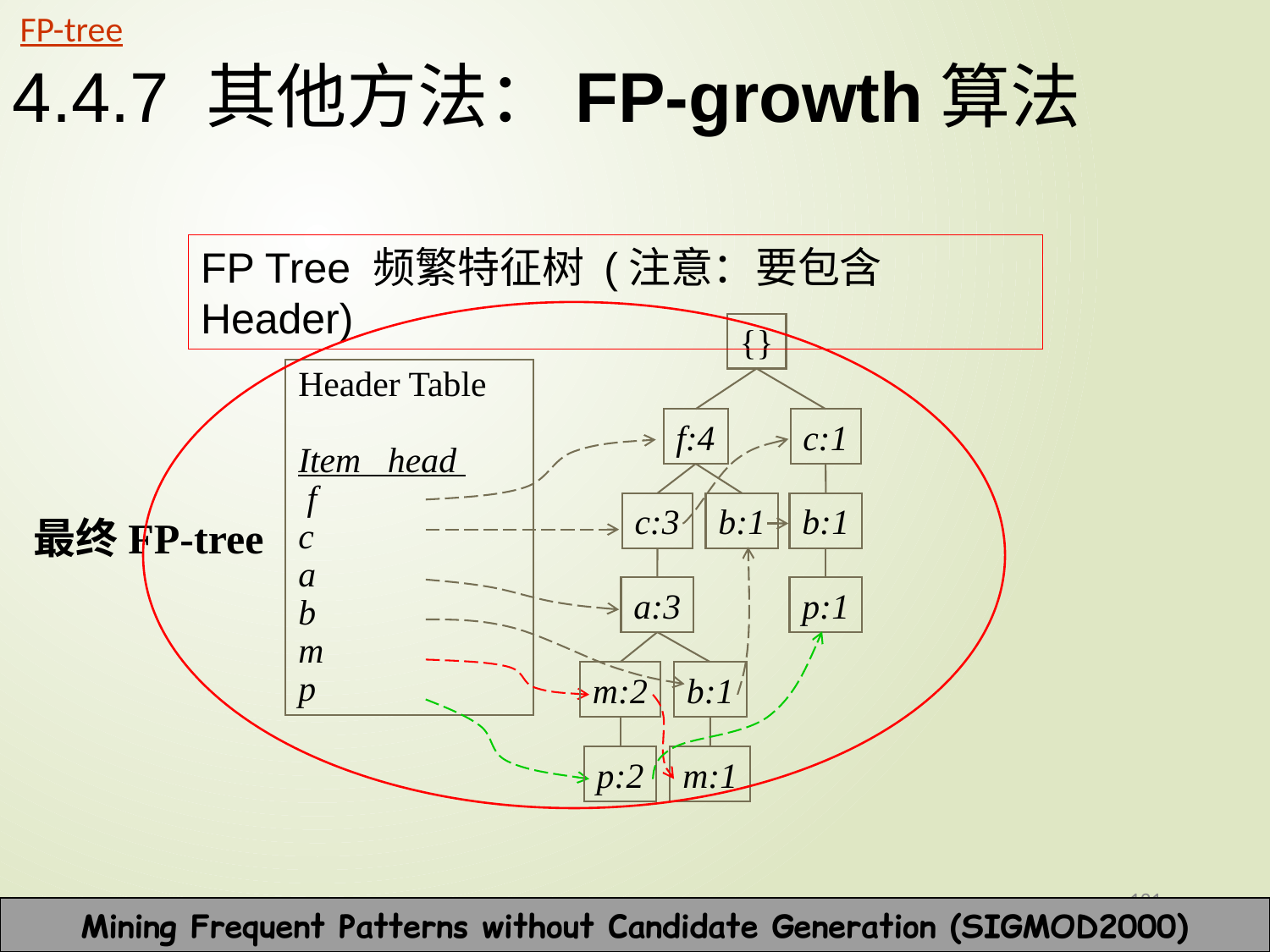

FP-tree
4.4.7 其他方法：FP-growth算法
FP Tree 频繁特征树 (注意：要包含Header)

{}
f:4
c:1

c:3
b:1
b:1

a:3
p:1

m:2
b:1

p:2
m:1
Header Table

Item   head
 f
c
a
b
m
p

最终FP-tree

121
Mining Frequent Patterns without Candidate Generation (SIGMOD2000)